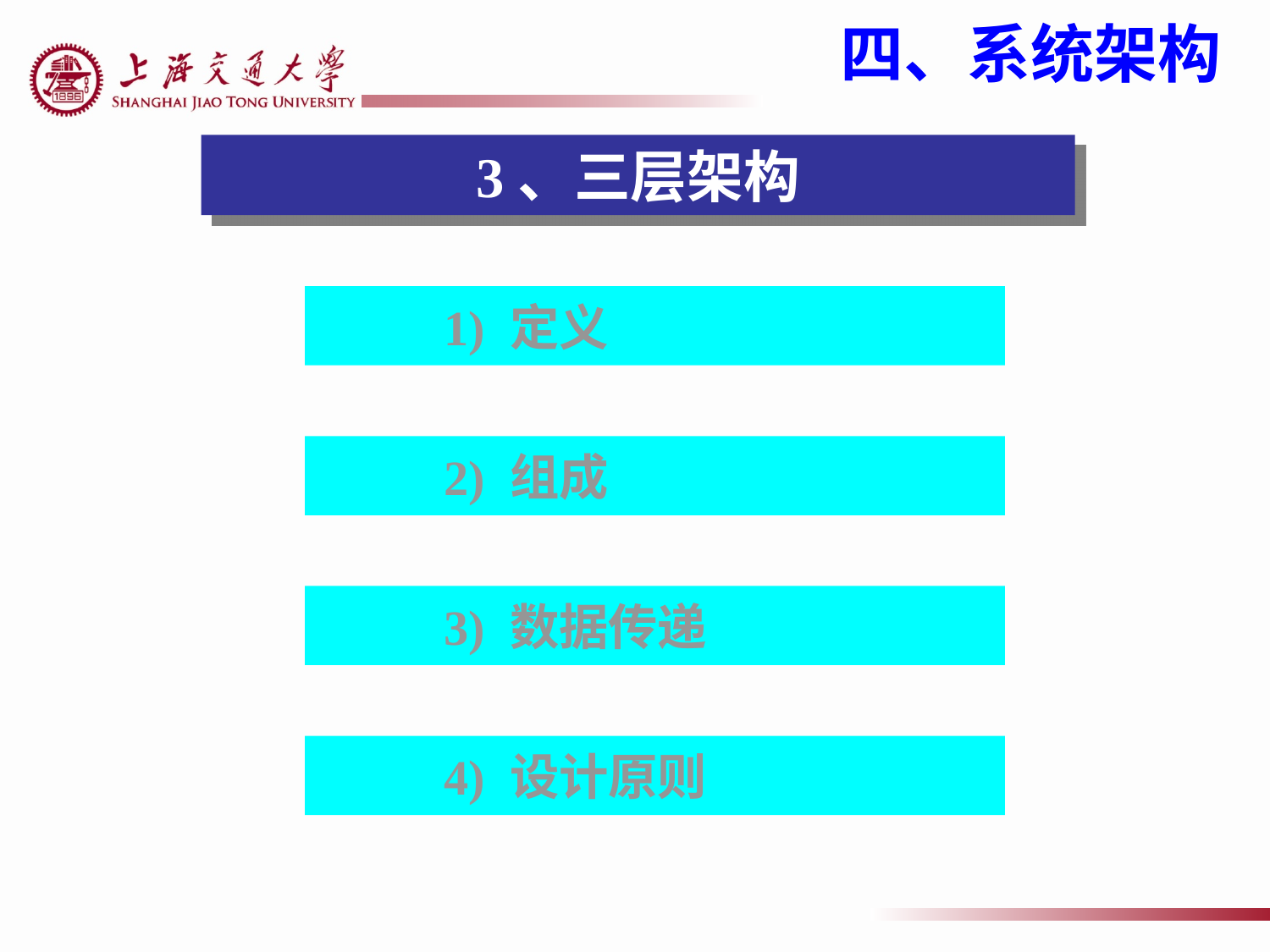

四、系统架构
3、三层架构
  	1) 定义
  	2) 组成
  	3) 数据传递
  	4) 设计原则